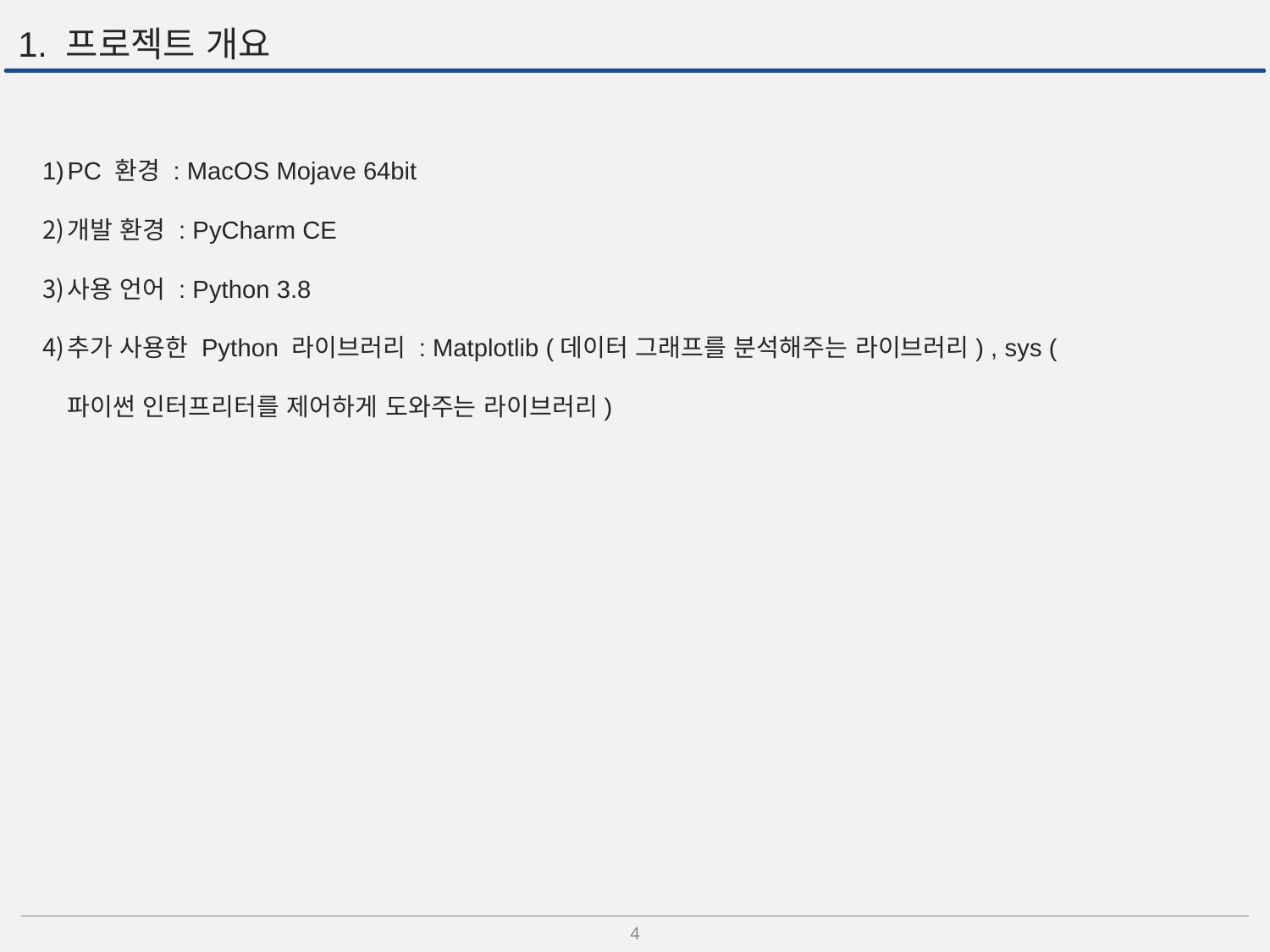

# 1. 프로젝트 개요
PC 환경 : MacOS Mojave 64bit
개발 환경 : PyCharm CE
사용 언어 : Python 3.8
추가 사용한 Python 라이브러리 : Matplotlib (데이터 그래프를 분석해주는 라이브러리) , sys ( 파이썬 인터프리터를 제어하게 도와주는 라이브러리)

4